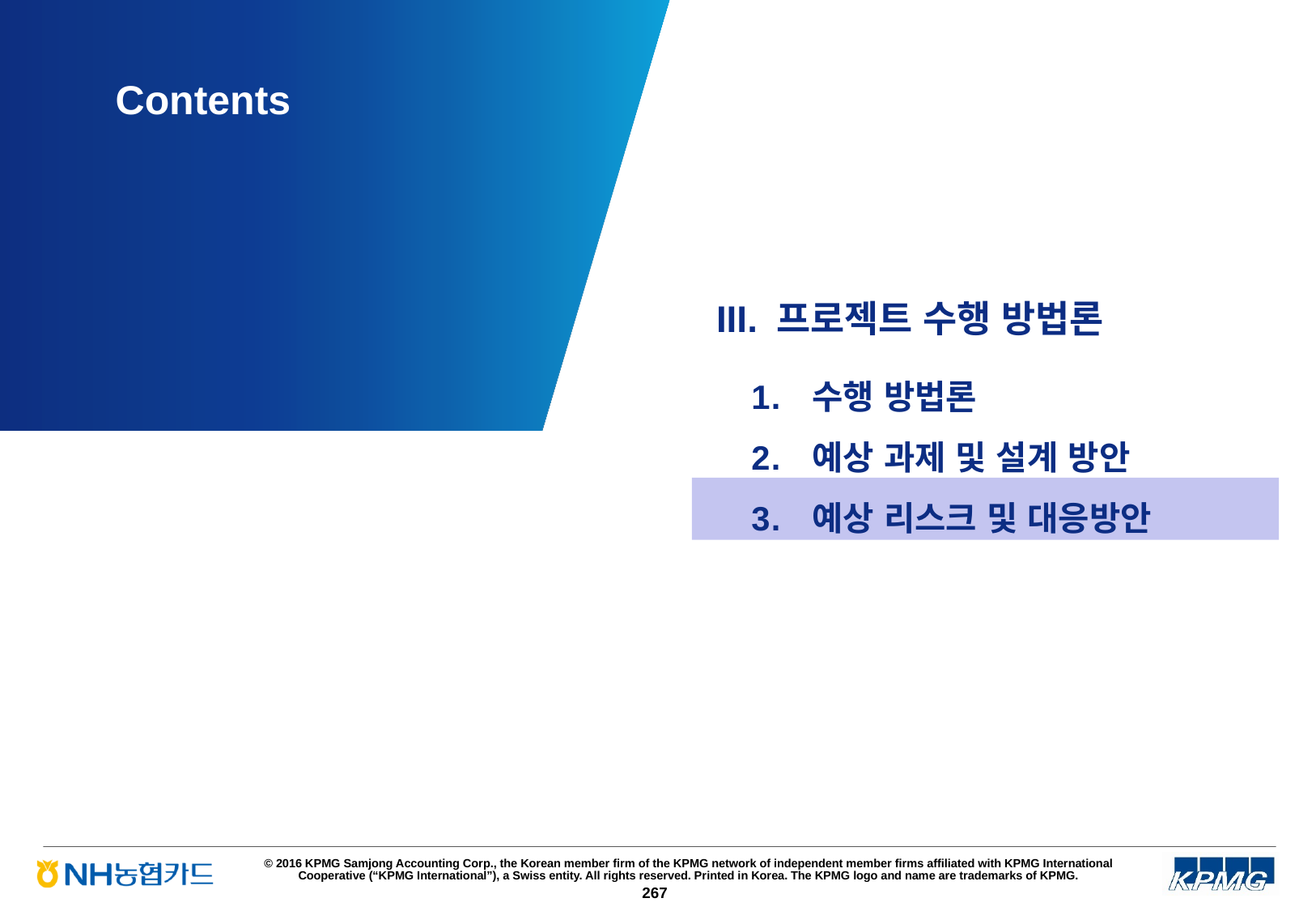

III. 프로젝트 수행 방법론
수행 방법론
예상 과제 및 설계 방안
예상 리스크 및 대응방안